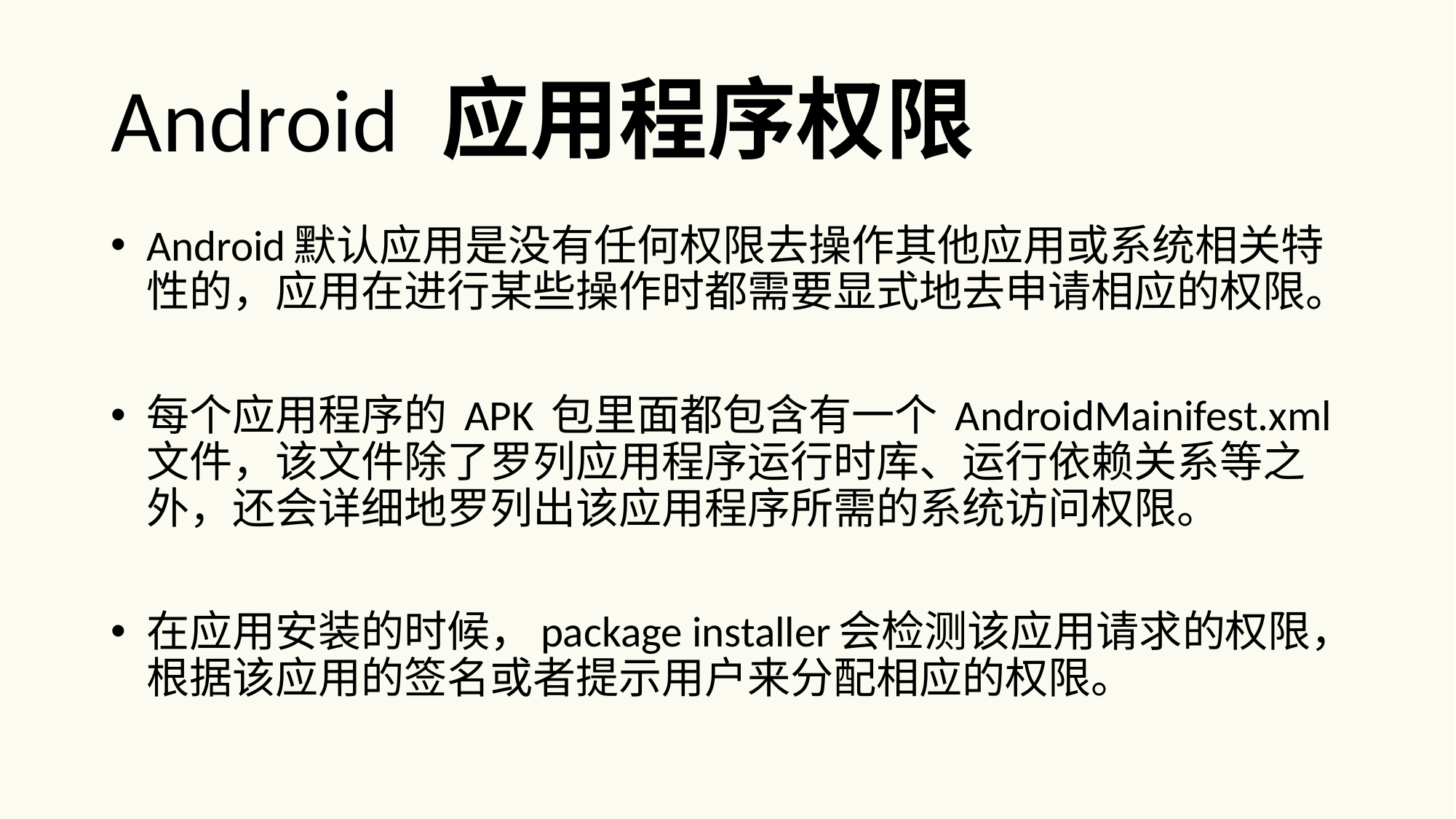

# Android 应用程序权限
Android默认应用是没有任何权限去操作其他应用或系统相关特性的，应用在进行某些操作时都需要显式地去申请相应的权限。

每个应用程序的 APK 包里面都包含有一个 AndroidMainifest.xml 文件，该文件除了罗列应用程序运行时库、运行依赖关系等之外，还会详细地罗列出该应用程序所需的系统访问权限。

在应用安装的时候，package installer会检测该应用请求的权限，根据该应用的签名或者提示用户来分配相应的权限。